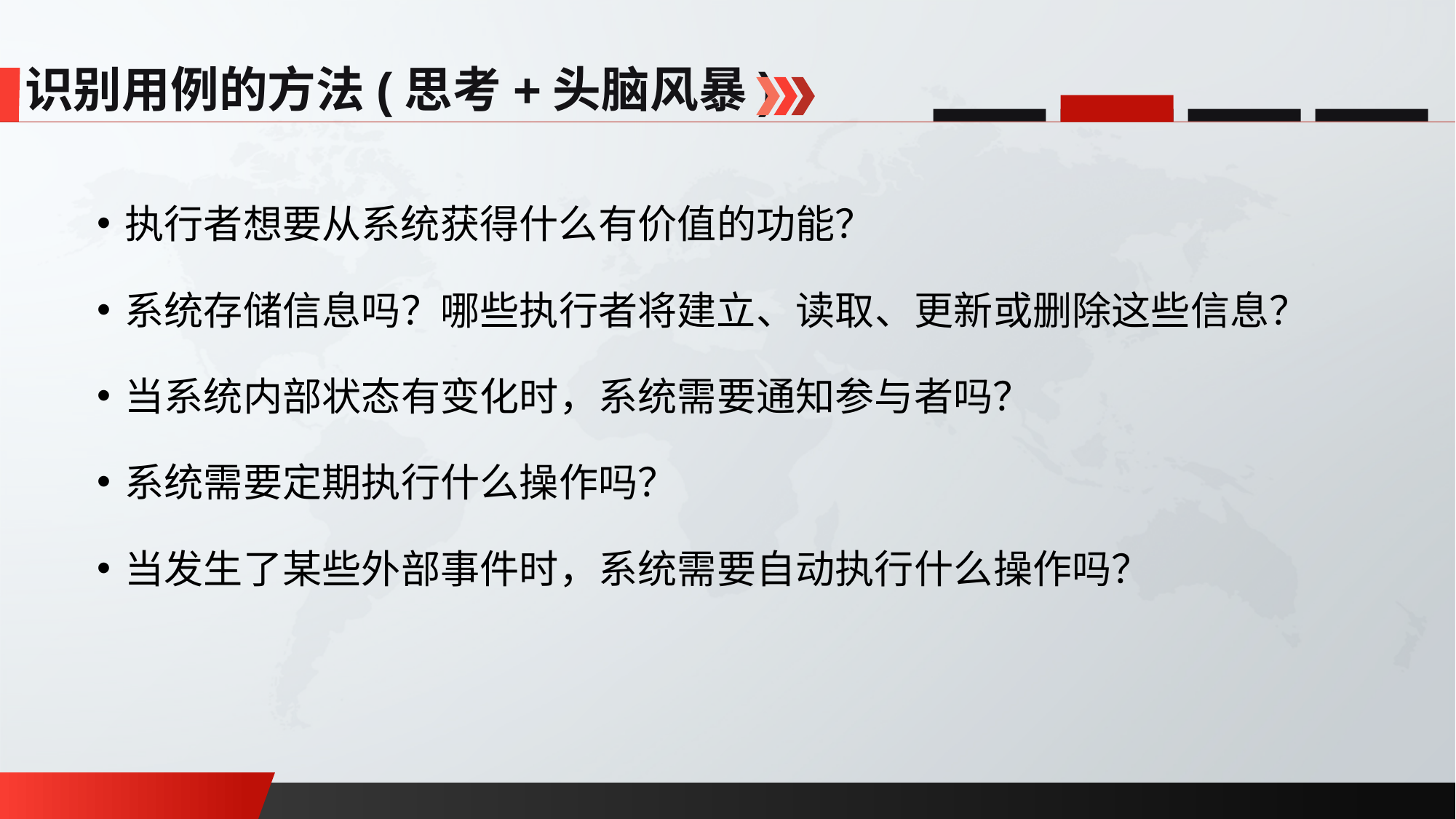

识别用例的方法(思考+头脑风暴)

执行者想要从系统获得什么有价值的功能？
系统存储信息吗？哪些执行者将建立、读取、更新或删除这些信息？
当系统内部状态有变化时，系统需要通知参与者吗？
系统需要定期执行什么操作吗？
当发生了某些外部事件时，系统需要自动执行什么操作吗？